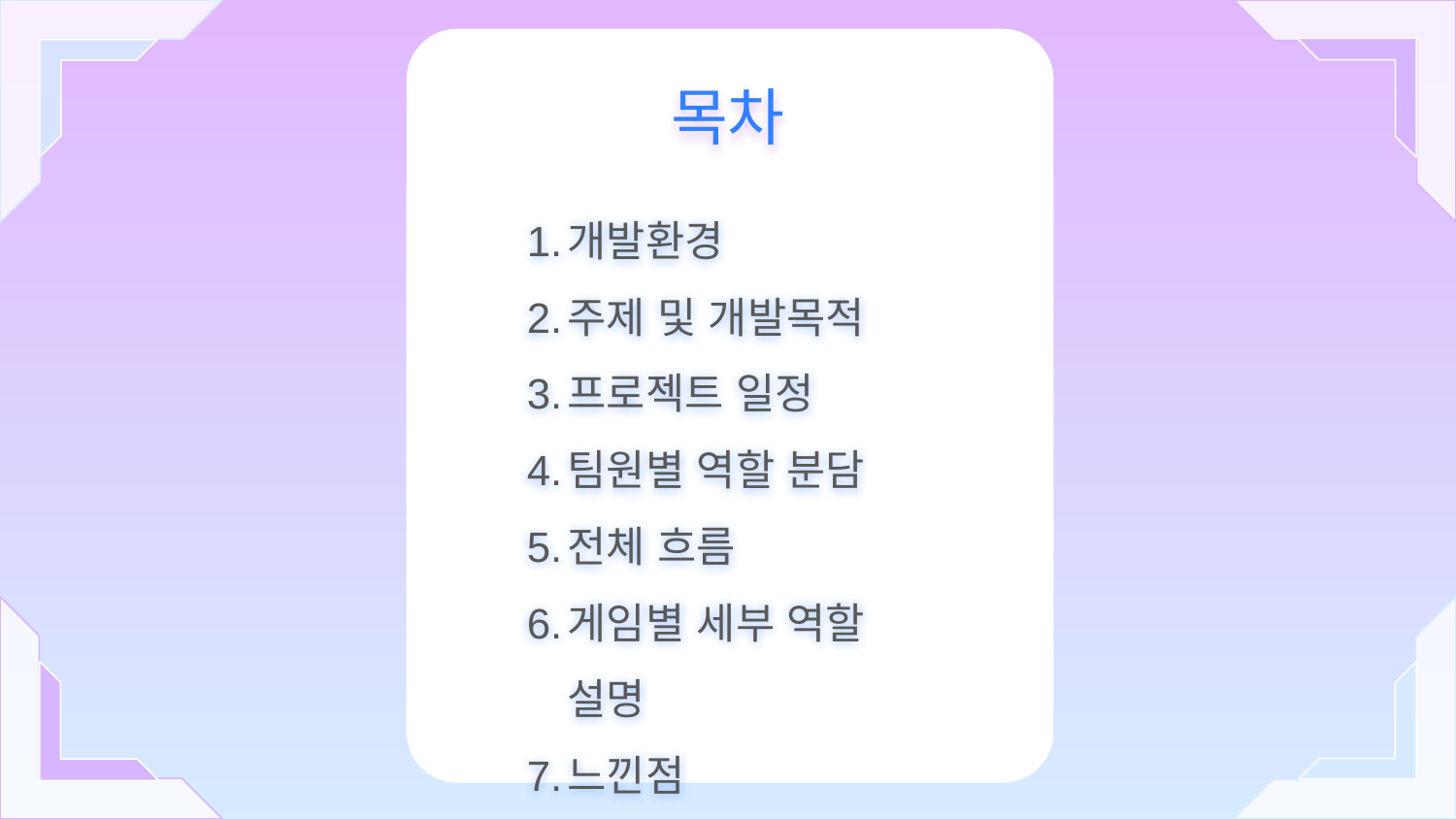

# 목차
개발환경
주제 및 개발목적
프로젝트 일정
팀원별 역할 분담
전체 흐름
게임별 세부 역할 설명
느낀점